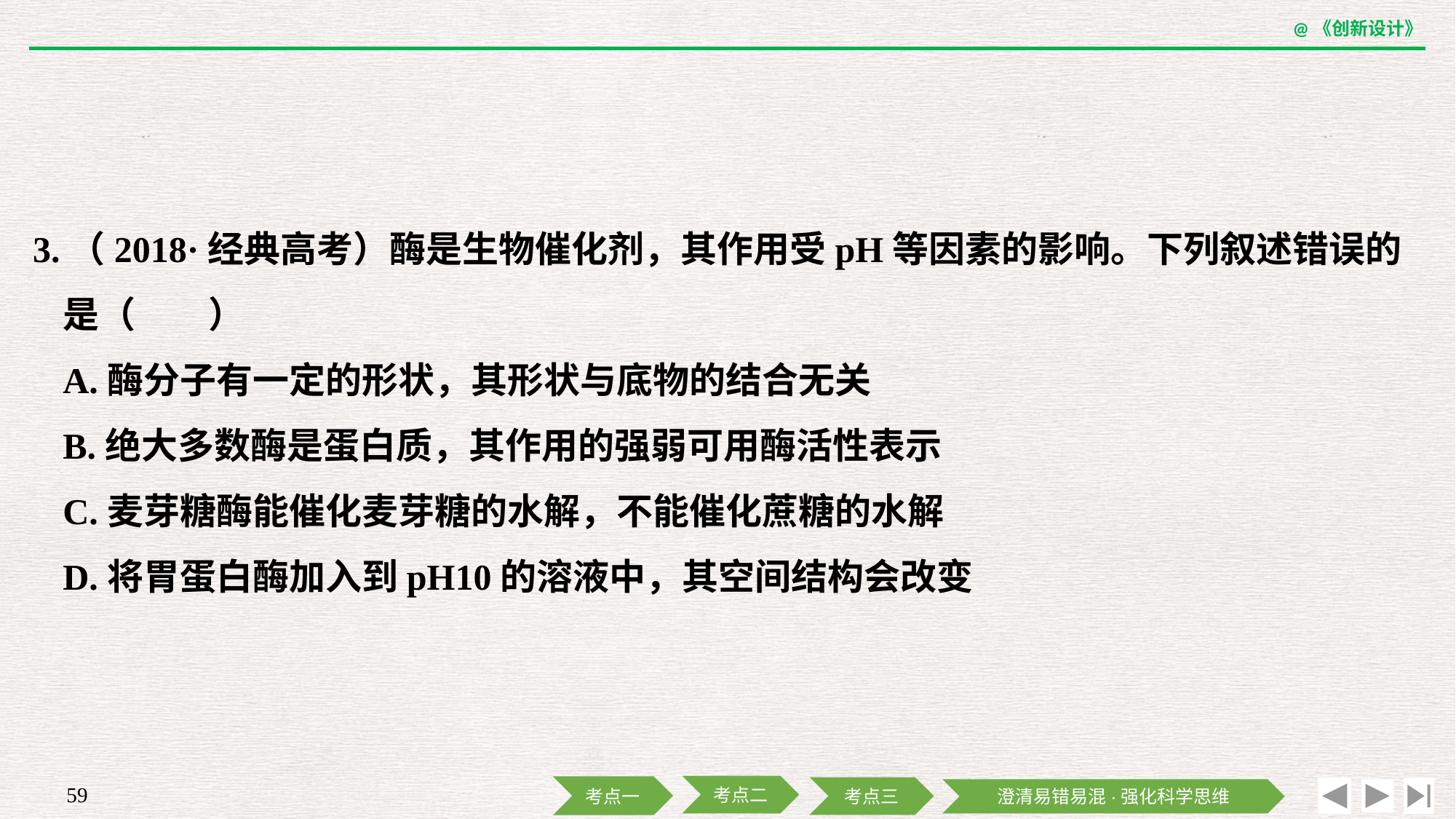

3.（2018·经典高考）酶是生物催化剂，其作用受pH等因素的影响。下列叙述错误的是（　　）
A.酶分子有一定的形状，其形状与底物的结合无关
B.绝大多数酶是蛋白质，其作用的强弱可用酶活性表示
C.麦芽糖酶能催化麦芽糖的水解，不能催化蔗糖的水解
D.将胃蛋白酶加入到pH10的溶液中，其空间结构会改变